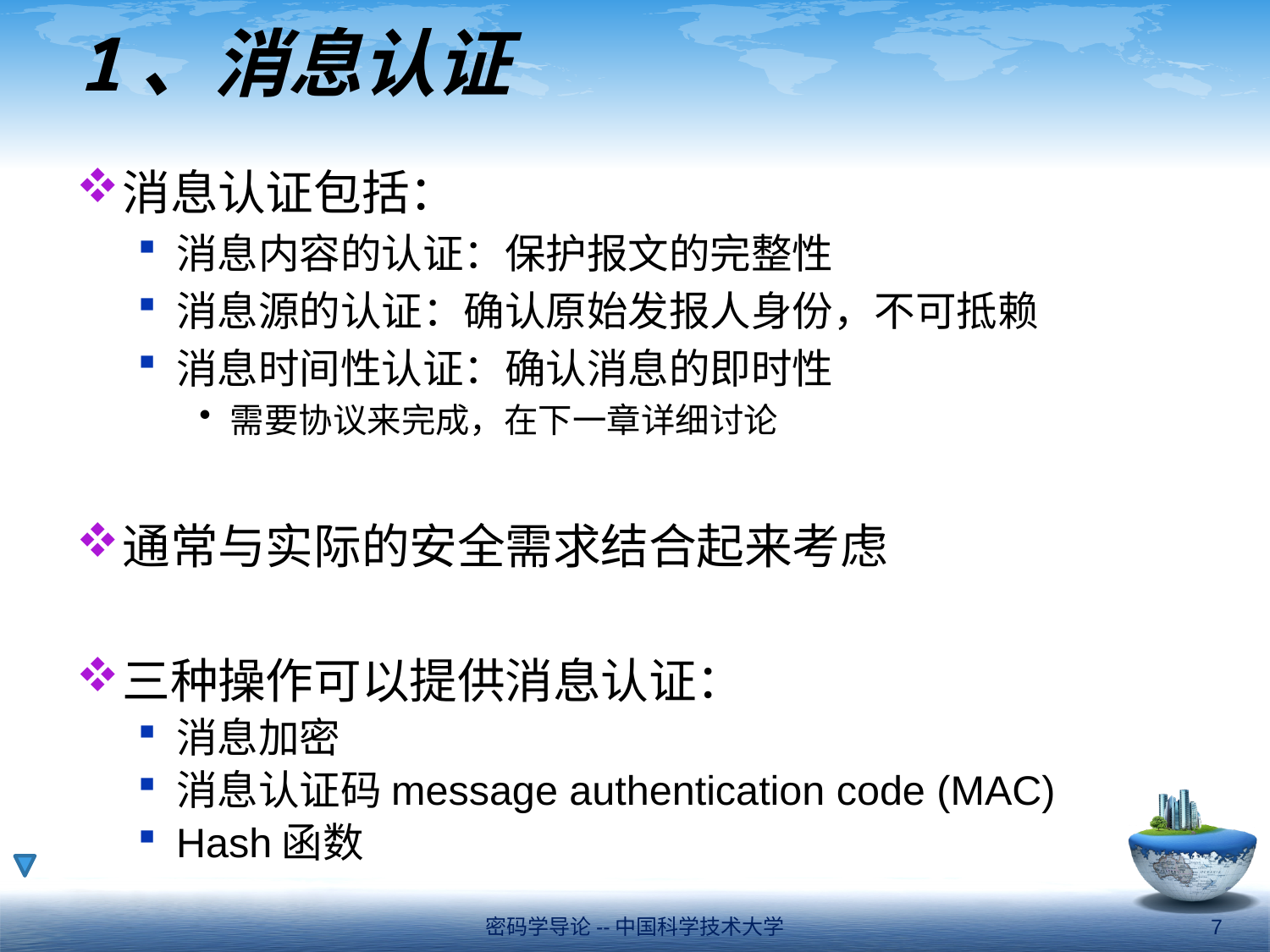

# 1、消息认证
消息认证包括：
消息内容的认证：保护报文的完整性
消息源的认证：确认原始发报人身份，不可抵赖
消息时间性认证：确认消息的即时性
需要协议来完成，在下一章详细讨论

通常与实际的安全需求结合起来考虑

三种操作可以提供消息认证：
消息加密
消息认证码message authentication code (MAC)
Hash函数

密码学导论--中国科学技术大学
7